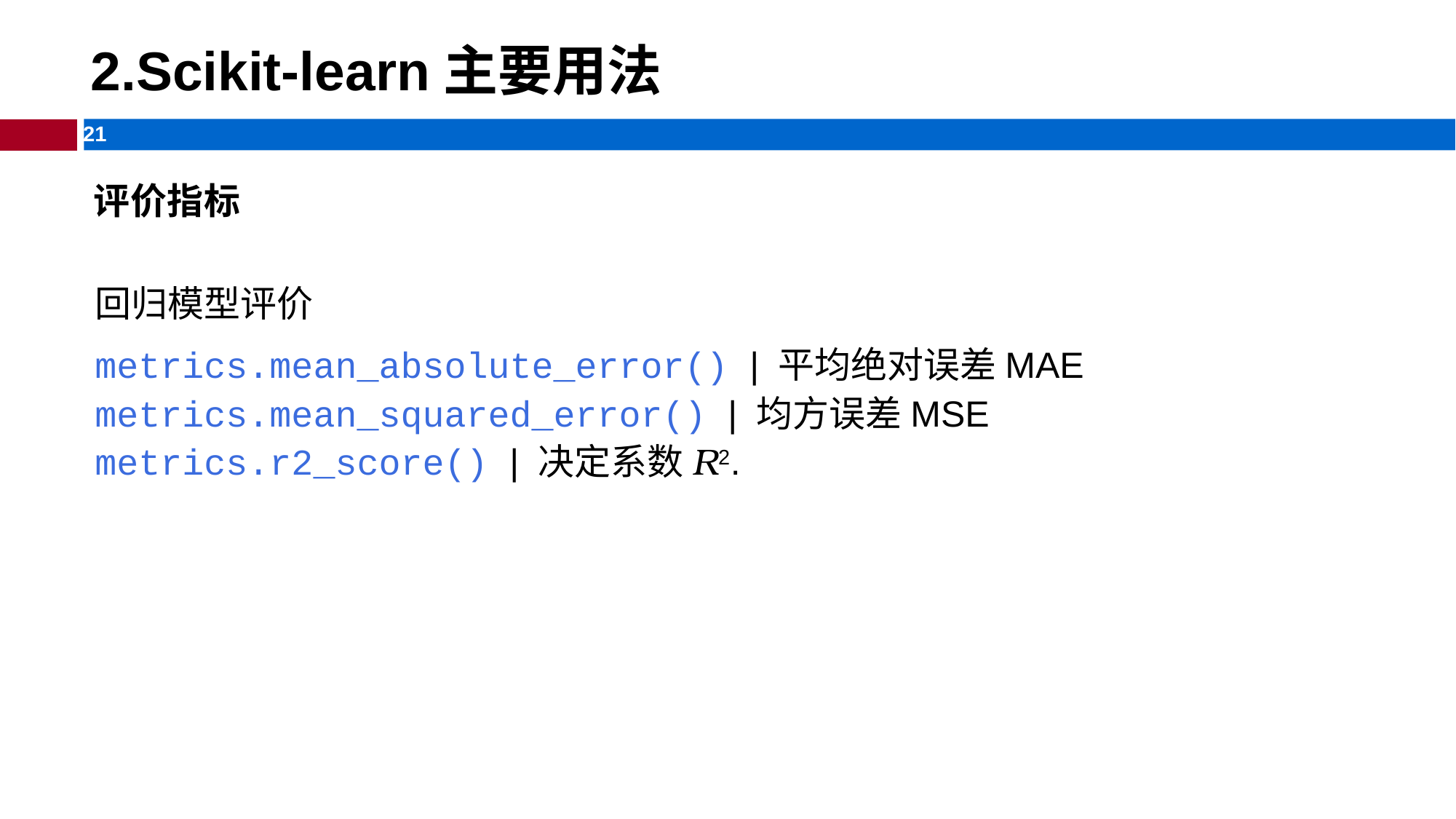

# 2.Scikit-learn主要用法
评价指标
回归模型评价
metrics.mean_absolute_error() | 平均绝对误差MAE
metrics.mean_squared_error() | 均方误差MSE
metrics.r2_score() | 决定系数R2.